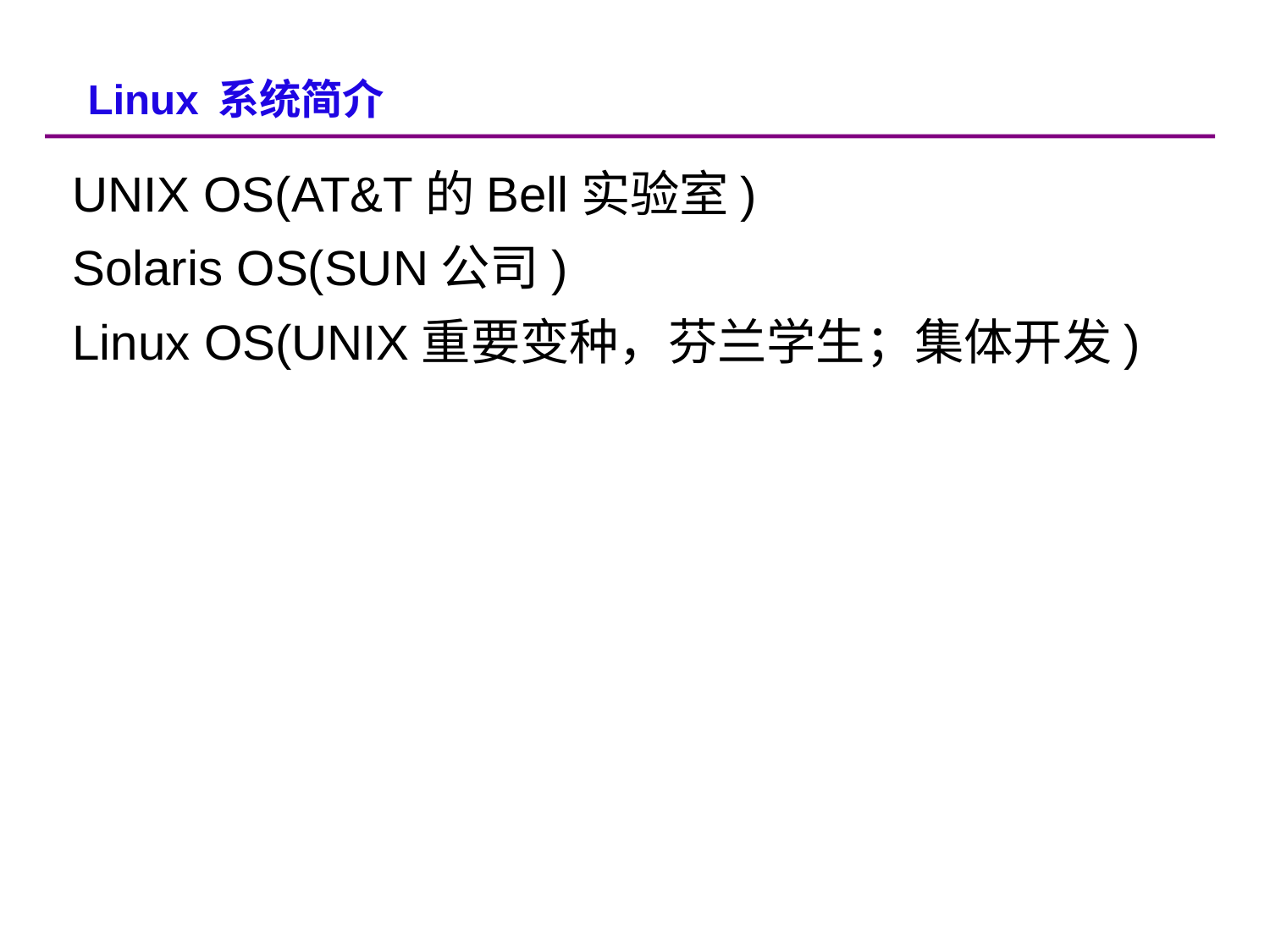

Linux 系统简介

UNIX OS(AT&T的Bell实验室)
Solaris OS(SUN公司)
Linux OS(UNIX重要变种，芬兰学生；集体开发)